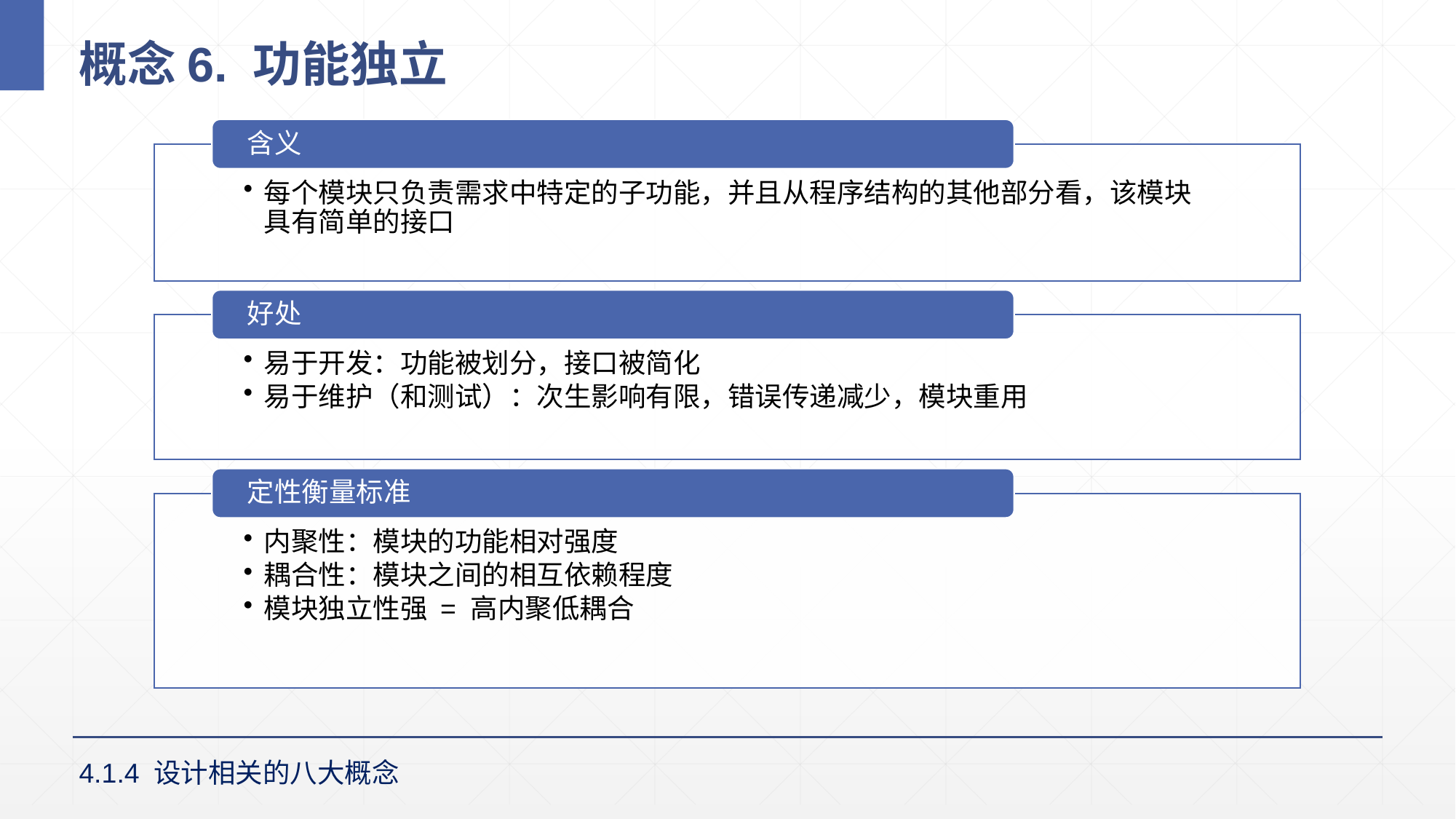

# 概念6. 功能独立
每个模块只负责需求中特定的子功能，并且从程序结构的其他部分看，该模块具有简单的接口
含义
易于开发：功能被划分，接口被简化
易于维护（和测试）：次生影响有限，错误传递减少，模块重用
好处
内聚性：模块的功能相对强度
耦合性：模块之间的相互依赖程度
模块独立性强 = 高内聚低耦合
定性衡量标准
4.1.4 设计相关的八大概念